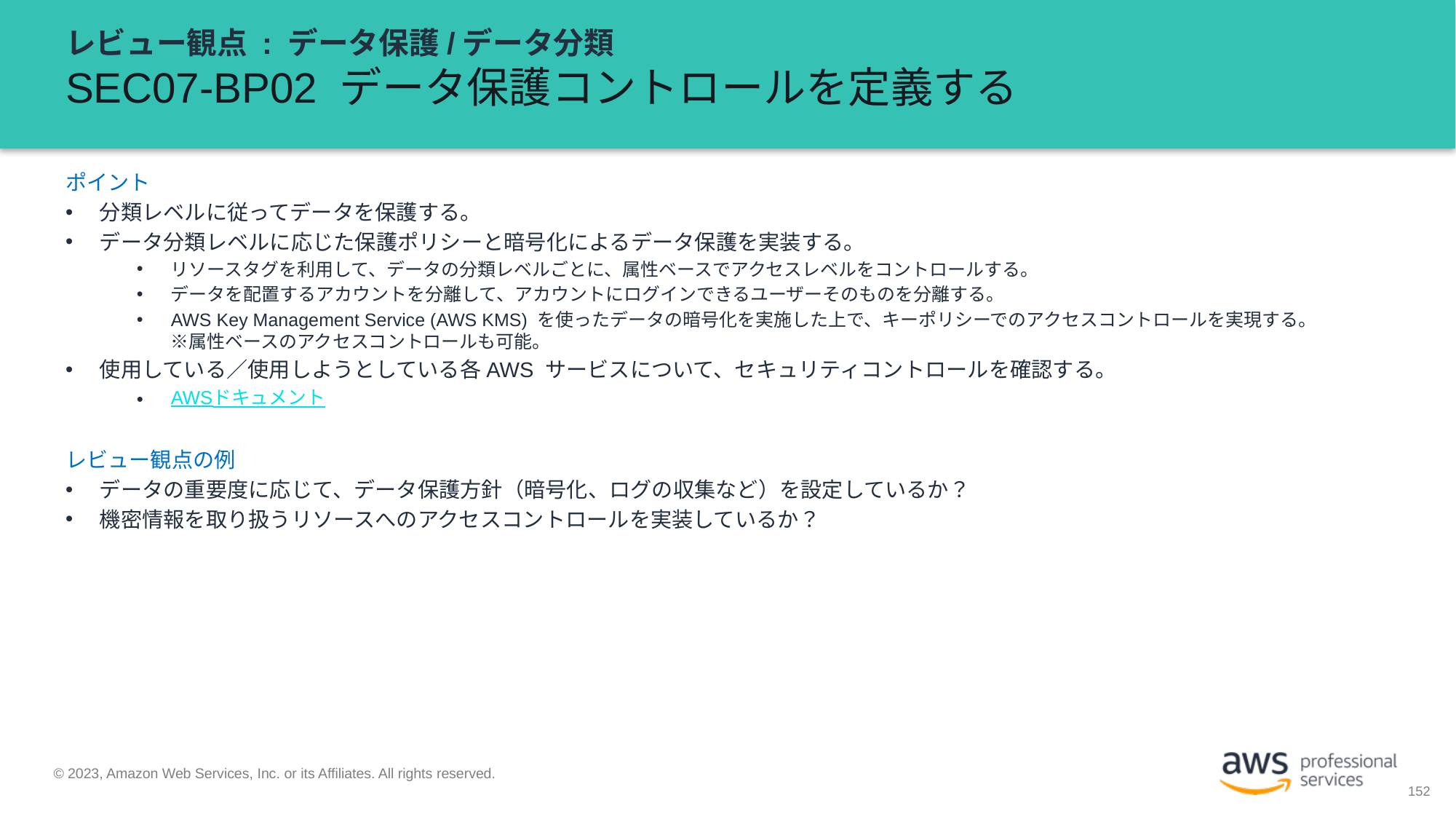

# レビュー観点 : データ保護/データ分類 SEC07-BP02 データ保護コントロールを定義する
ポイント
分類レベルに従ってデータを保護する。
データ分類レベルに応じた保護ポリシーと暗号化によるデータ保護を実装する。
リソースタグを利用して、データの分類レベルごとに、属性ベースでアクセスレベルをコントロールする。
データを配置するアカウントを分離して、アカウントにログインできるユーザーそのものを分離する。
AWS Key Management Service (AWS KMS) を使ったデータの暗号化を実施した上で、キーポリシーでのアクセスコントロールを実現する。
※属性ベースのアクセスコントロールも可能。
使用している／使用しようとしている各AWS サービスについて、セキュリティコントロールを確認する。
AWSドキュメント

レビュー観点の例
データの重要度に応じて、データ保護方針（暗号化、ログの収集など）を設定しているか？
機密情報を取り扱うリソースへのアクセスコントロールを実装しているか？